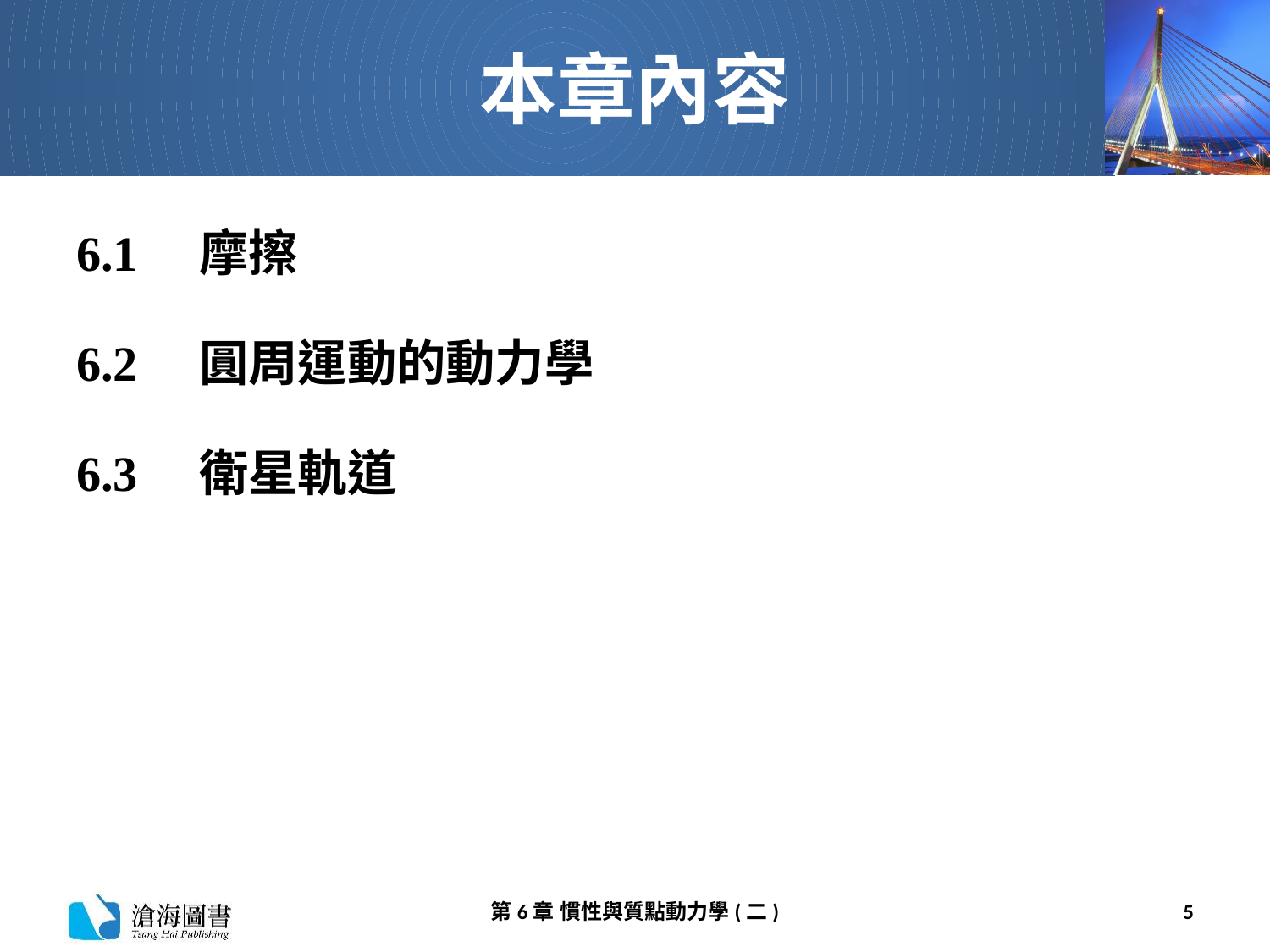

# 本章內容
6.1　摩擦
6.2　圓周運動的動力學
6.3　衛星軌道

第6章 慣性與質點動力學(二)
5